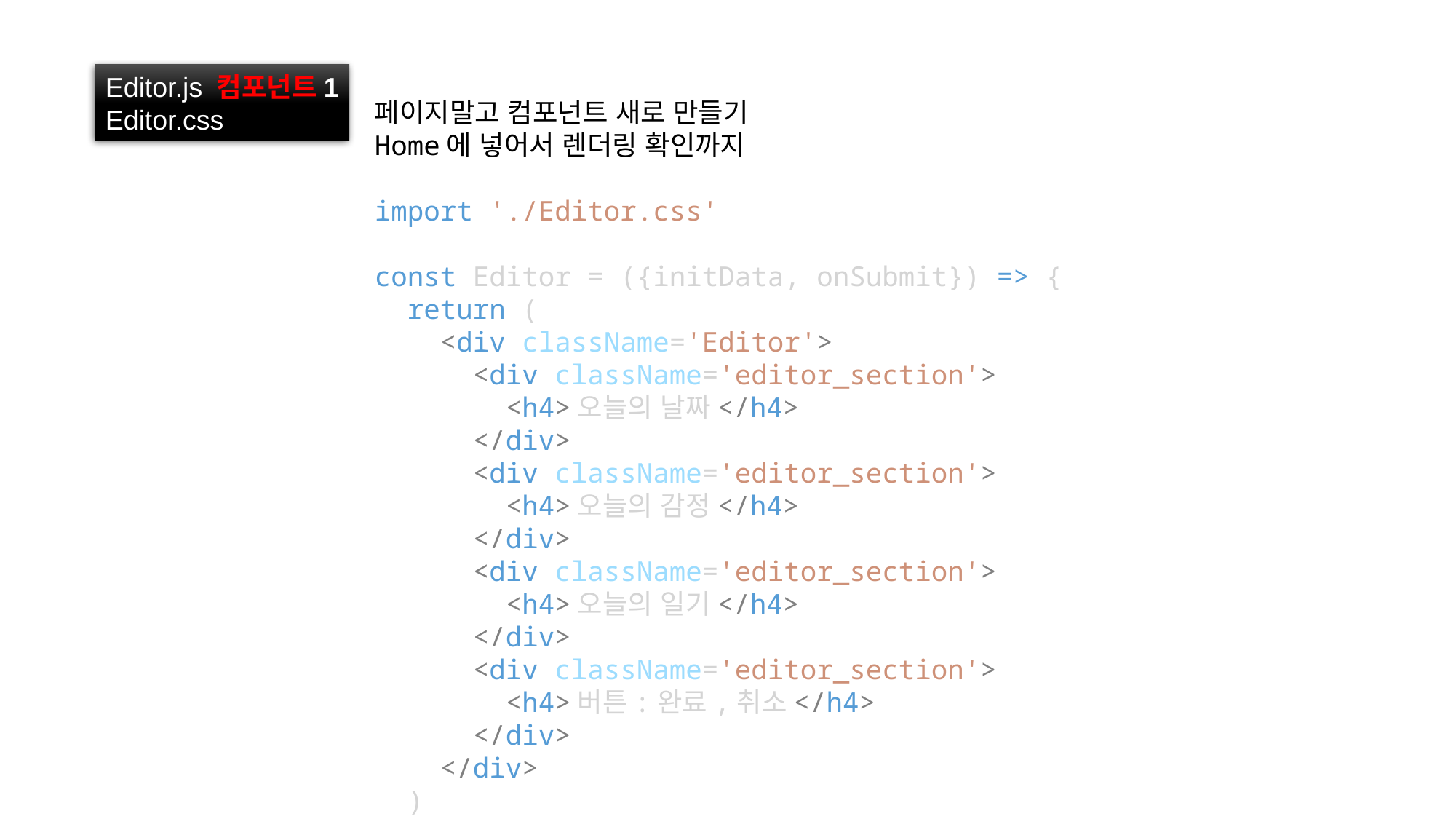

Editor.js 컴포넌트1
Editor.css
페이지말고 컴포넌트 새로 만들기
Home에 넣어서 렌더링 확인까지

import './Editor.css'
const Editor = ({initData, onSubmit}) => {
  return (
    <div className='Editor'>
      <div className='editor_section'>
        <h4>오늘의 날짜</h4>
      </div>
      <div className='editor_section'>
        <h4>오늘의 감정</h4>
      </div>
      <div className='editor_section'>
        <h4>오늘의 일기</h4>
      </div>
      <div className='editor_section'>
        <h4>버튼:완료,취소</h4>
      </div>
    </div>
  )